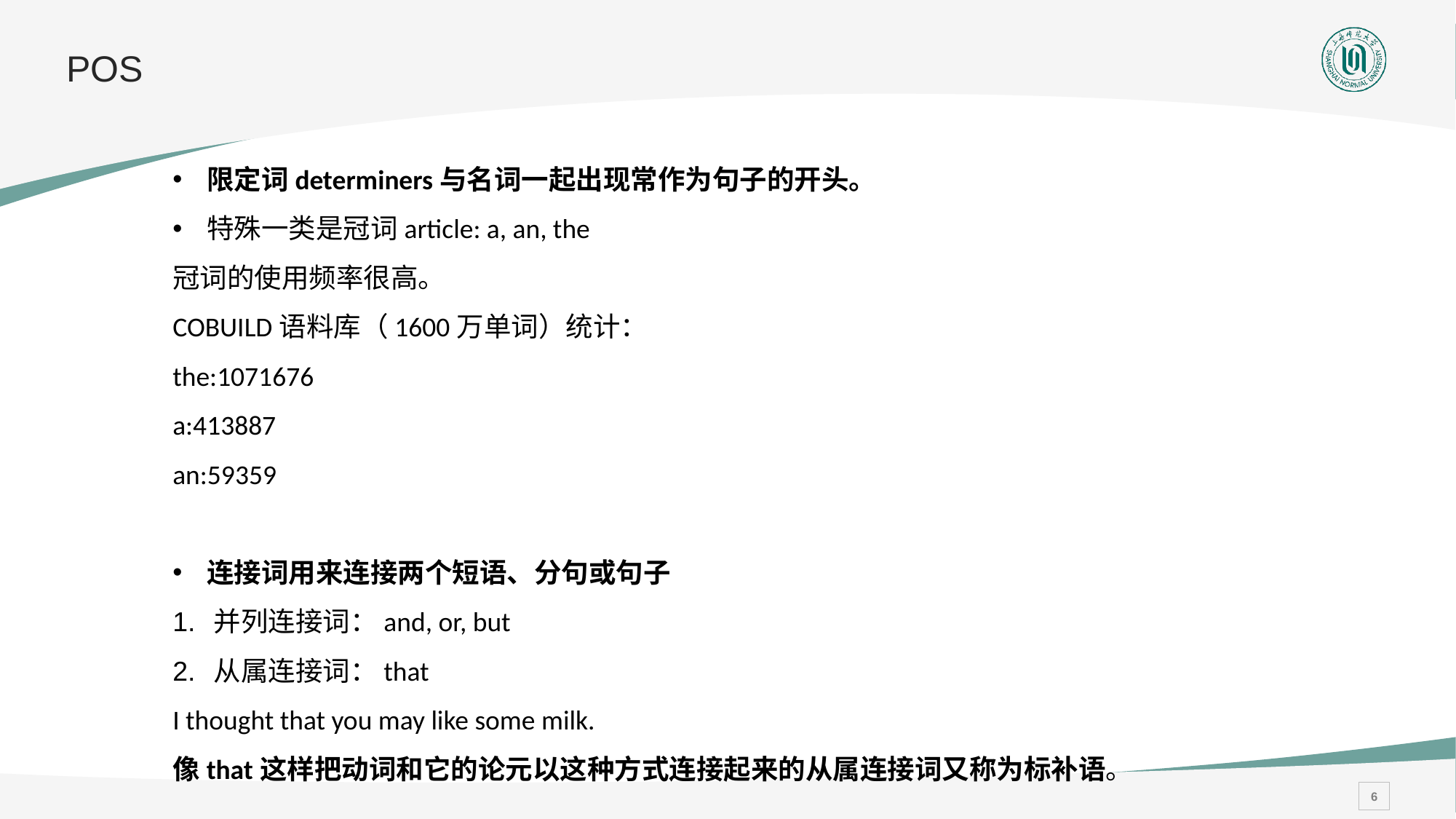

# POS
限定词determiners与名词一起出现常作为句子的开头。
特殊一类是冠词article: a, an, the
冠词的使用频率很高。
COBUILD语料库（1600万单词）统计：
the:1071676
a:413887
an:59359

连接词用来连接两个短语、分句或句子
并列连接词：and, or, but
从属连接词：that
I thought that you may like some milk.
像that这样把动词和它的论元以这种方式连接起来的从属连接词又称为标补语。